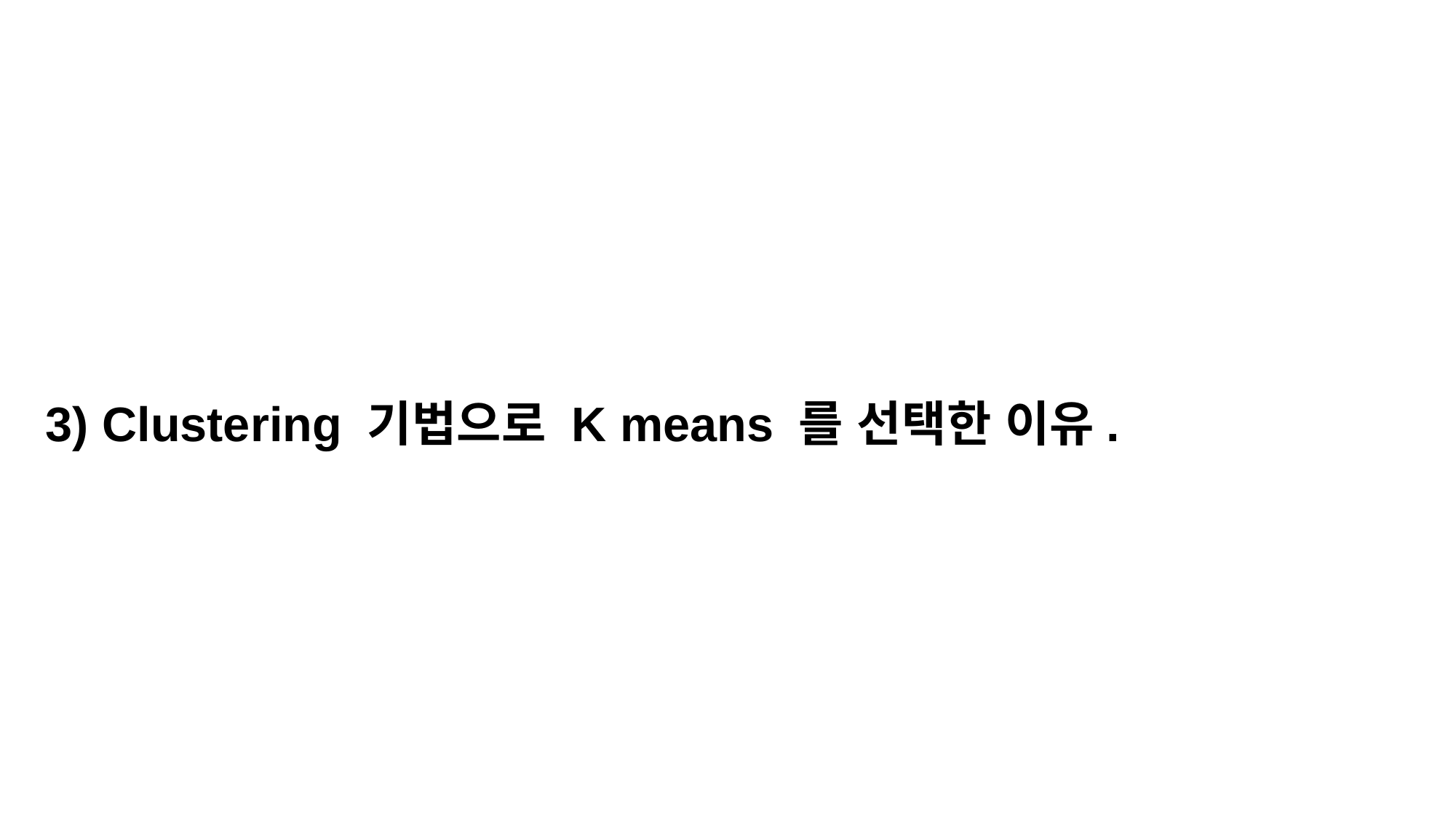

3) Clustering 기법으로 K means 를 선택한 이유.